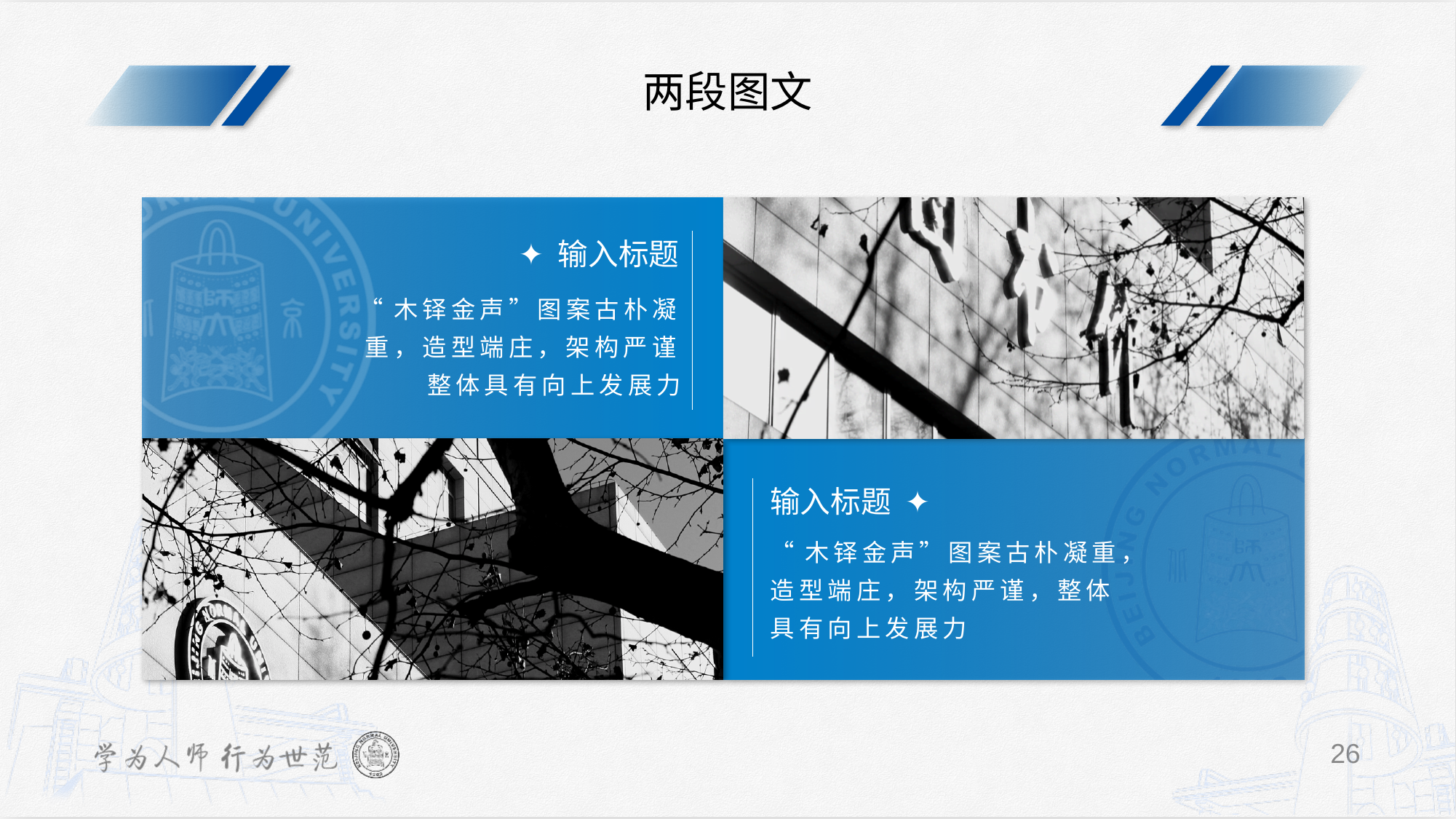

TIP
更改图片：选中图片-Delete-在占位符中插入图片

两段图文

✦ 输入标题
“木铎金声”图案古朴凝重，造型端庄，架构严谨整体具有向上发展力

输入标题  ✦
“木铎金声”图案古朴凝重，造型端庄，架构严谨，整体具有向上发展力